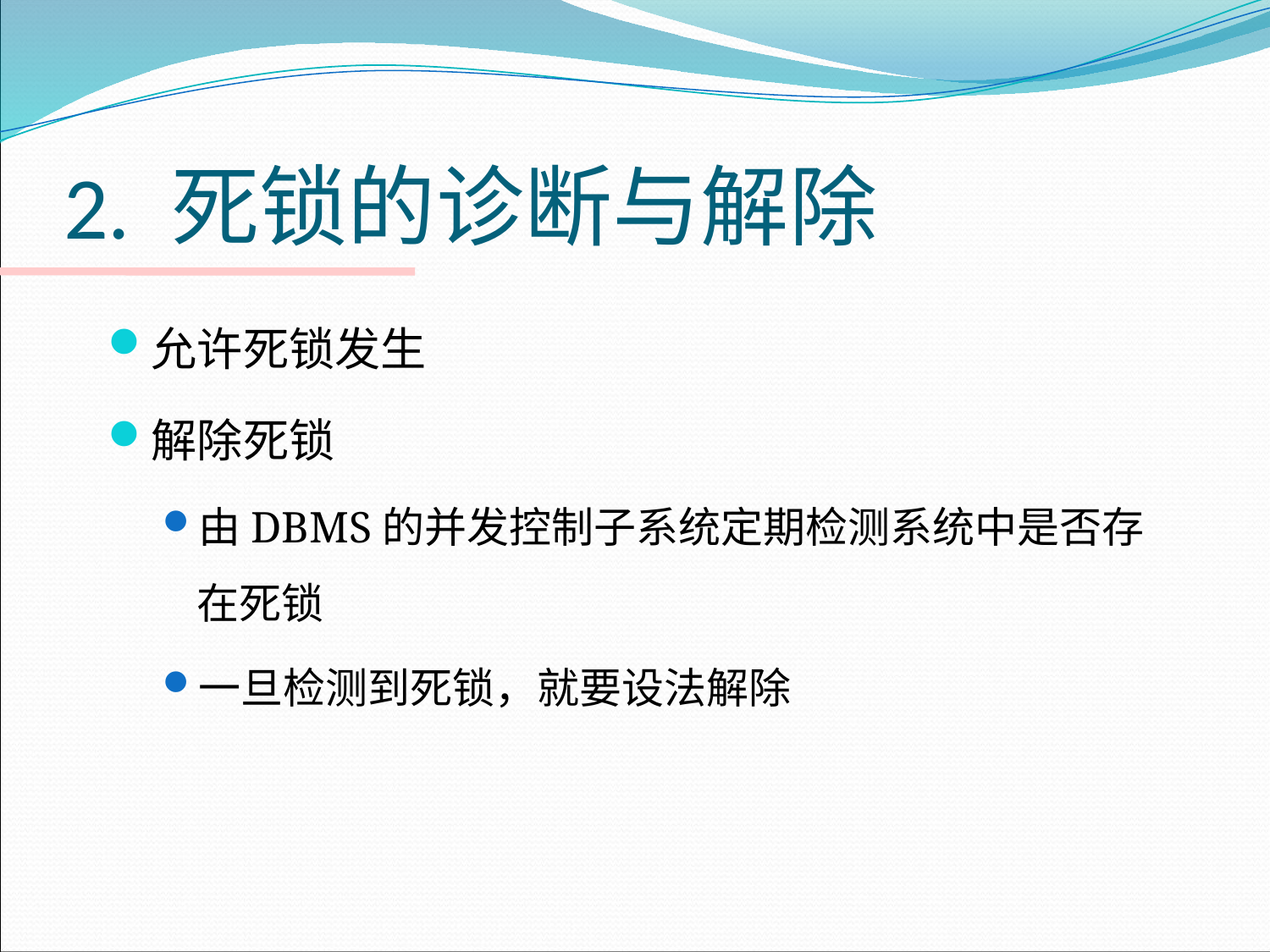

# 2. 死锁的诊断与解除
允许死锁发生
解除死锁
由DBMS的并发控制子系统定期检测系统中是否存在死锁
一旦检测到死锁，就要设法解除

1025